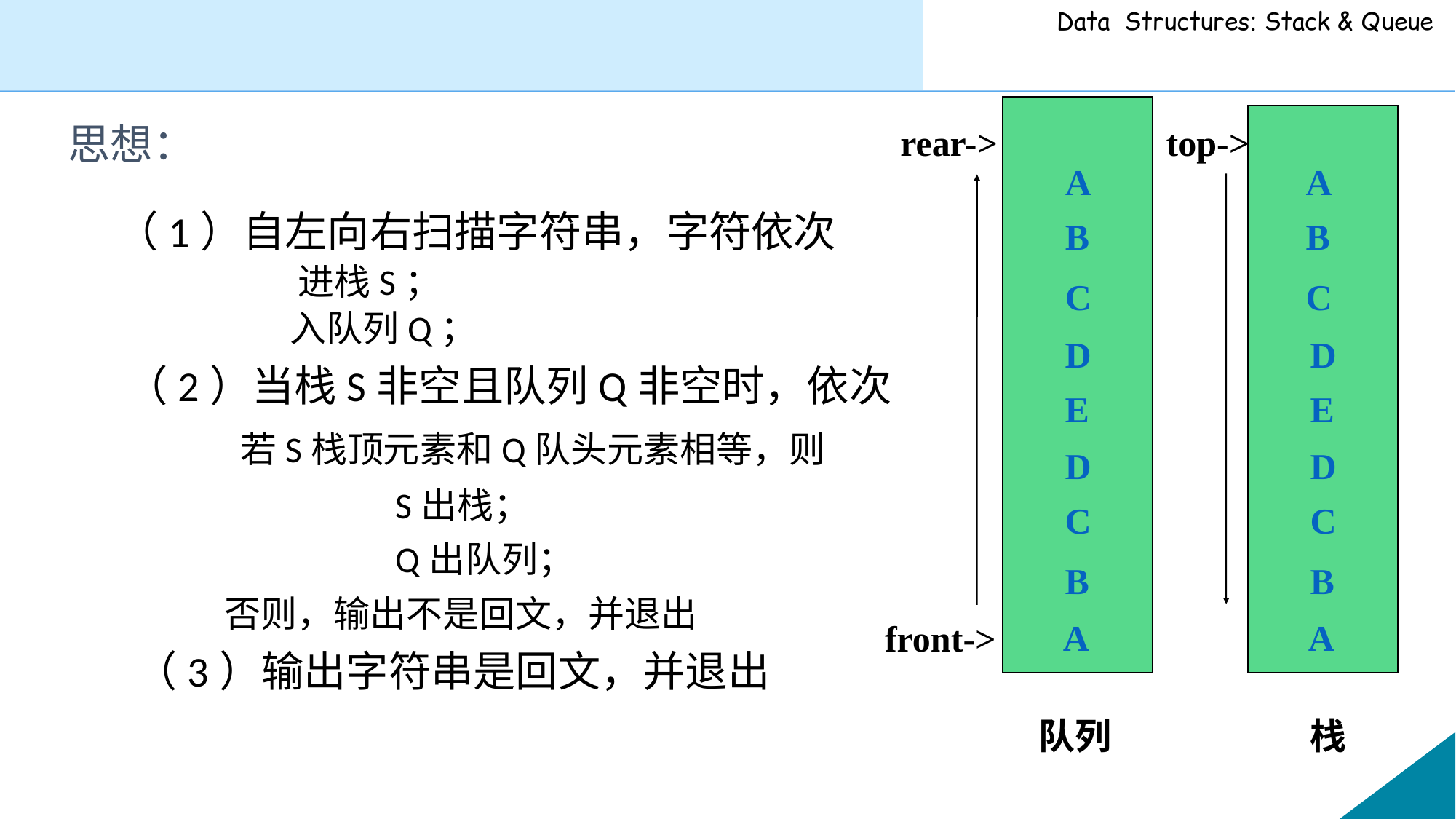

#

rear->
A
B
C
D
E
D
C
B
A
front->
队列

top->
A
B
C
D
E
D
C
B
A
栈
思想：

    （1）自左向右扫描字符串，字符依次
	       进栈S；
	      入队列Q；
     （2）当栈S非空且队列Q非空时，依次
	      若S栈顶元素和Q队头元素相等，则
			S出栈；
			Q出队列；
                  否则，输出不是回文，并退出
      （3）输出字符串是回文，并退出